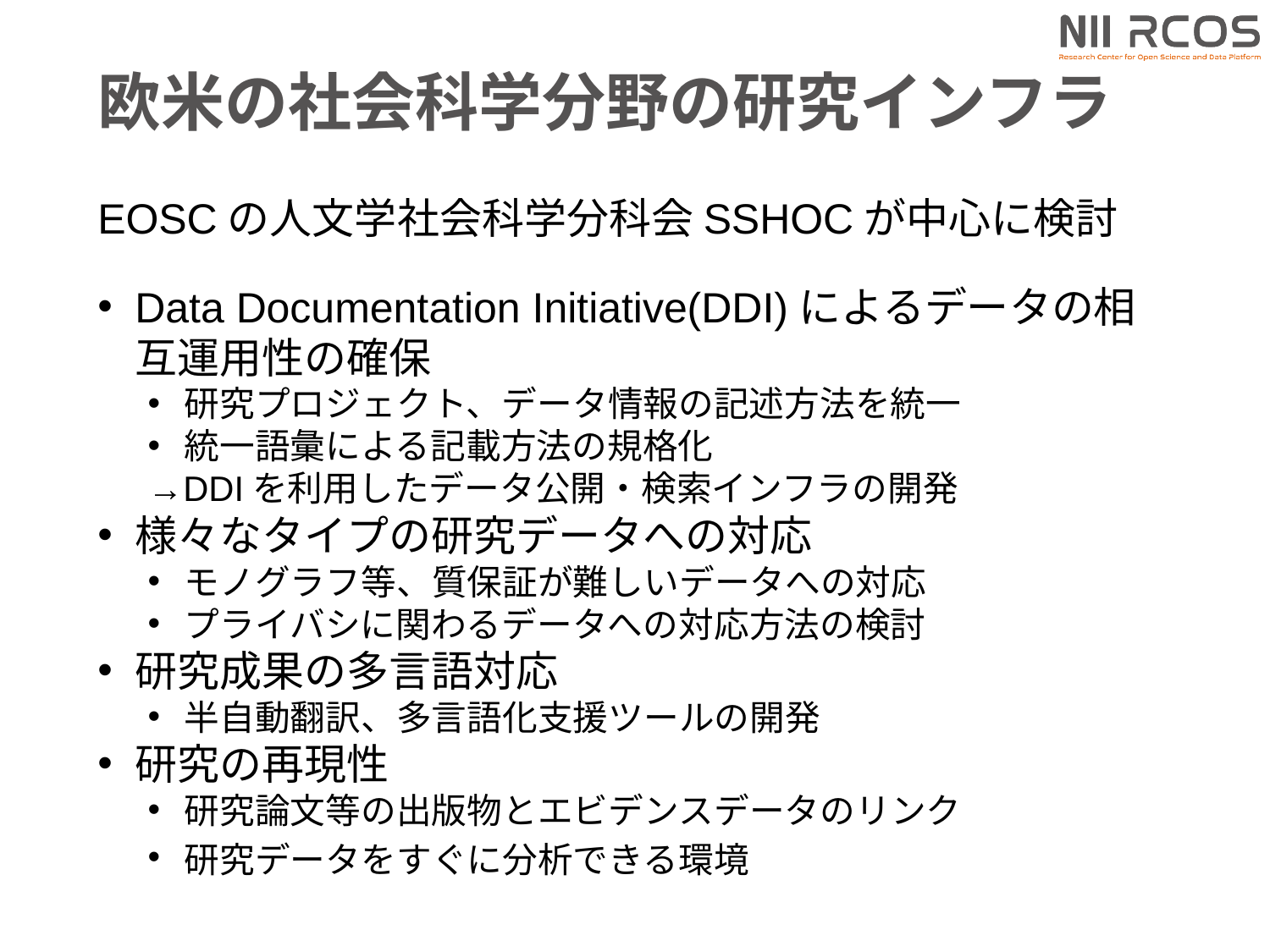

# 欧米の社会科学分野の研究インフラ
EOSCの人文学社会科学分科会SSHOCが中心に検討

Data Documentation Initiative(DDI)によるデータの相互運用性の確保
研究プロジェクト、データ情報の記述方法を統一
統一語彙による記載方法の規格化
→DDIを利用したデータ公開・検索インフラの開発
様々なタイプの研究データへの対応
モノグラフ等、質保証が難しいデータへの対応
プライバシに関わるデータへの対応方法の検討
研究成果の多言語対応
半自動翻訳、多言語化支援ツールの開発
研究の再現性
研究論文等の出版物とエビデンスデータのリンク
研究データをすぐに分析できる環境